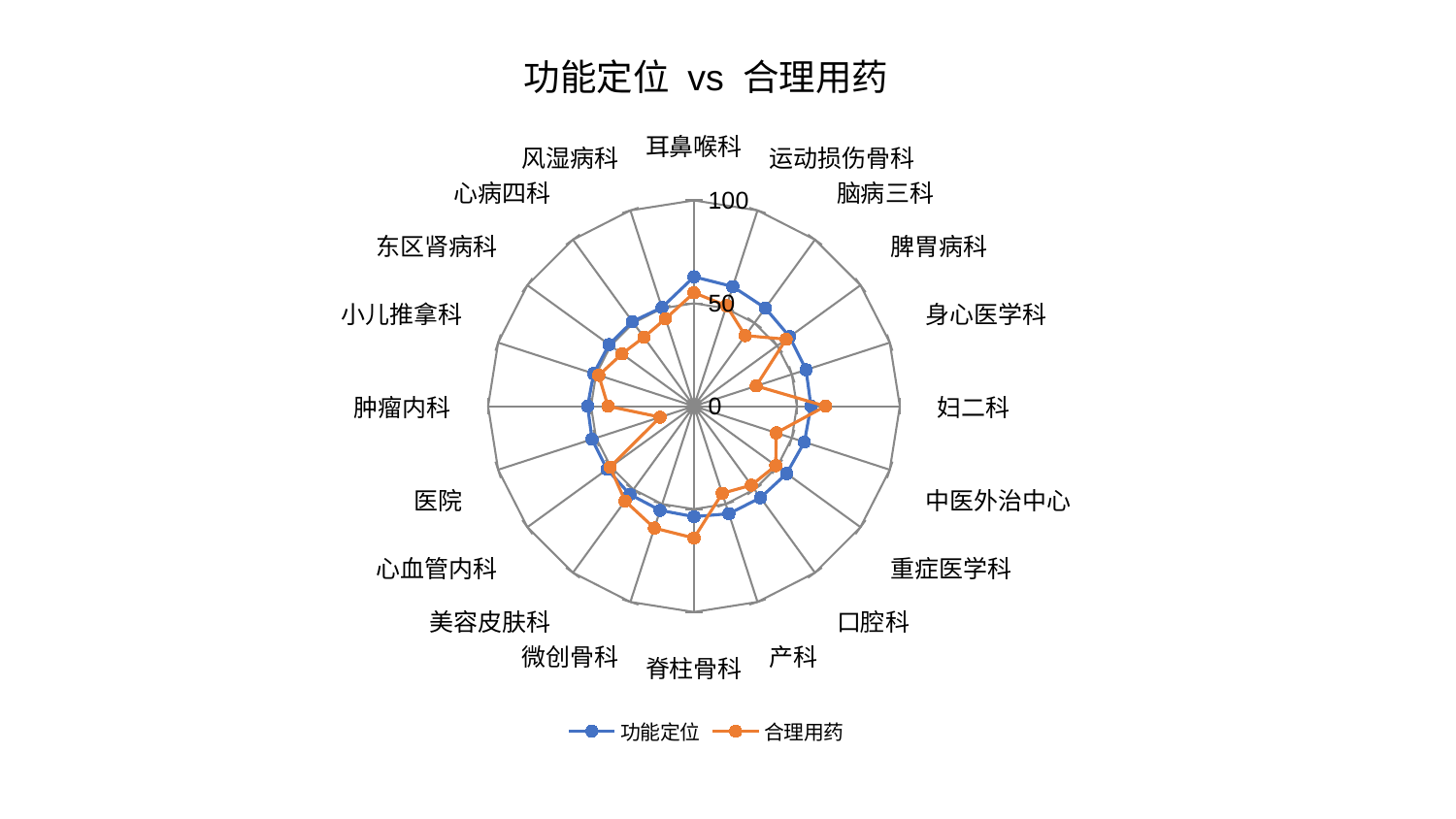

### Chart: 功能定位 vs 合理用药

| Category | 功能定位 | 合理用药 |
|---|---|---|
| 耳鼻喉科 | 62.86801463411464 | 55.108491997072505 |
| 运动损伤骨科 | 61.116034924647174 | 51.33878982342652 |
| 脑病三科 | 58.94798759623684 | 42.40600646219652 |
| 脾胃病科 | 57.44530476867091 | 55.339707975446615 |
| 身心医学科 | 57.27289954636482 | 31.786131611100362 |
| 妇二科 | 56.835676578162854 | 63.90587396861257 |
| 中医外治中心 | 56.424828079309606 | 42.00956243448245 |
| 重症医学科 | 55.67197945612887 | 49.12977462194733 |
| 口腔科 | 54.99708453578119 | 47.4677593982833 |
| 产科 | 54.932942104225546 | 44.5106519131521 |
| 脊柱骨科 | 53.68751635597413 | 64.07695150608272 |
| 微创骨科 | 53.21593041592734 | 62.27314110891604 |
| 美容皮肤科 | 52.96695437390435 | 56.929457849237885 |
| 心血管内科 | 52.19226498785814 | 50.3568232211469 |
| 医院 | 52.05122584470744 | 17.269467774870343 |
| 肿瘤内科 | 51.645073592582996 | 41.7861831892871 |
| 小儿推拿科 | 51.25381514281433 | 48.64600182532969 |
| 东区肾病科 | 50.96476371653704 | 43.2548141455971 |
| 心病四科 | 50.87449314751419 | 41.424465296707965 |
| 风湿病科 | 50.42916279278174 | 44.69885344595647 |
35